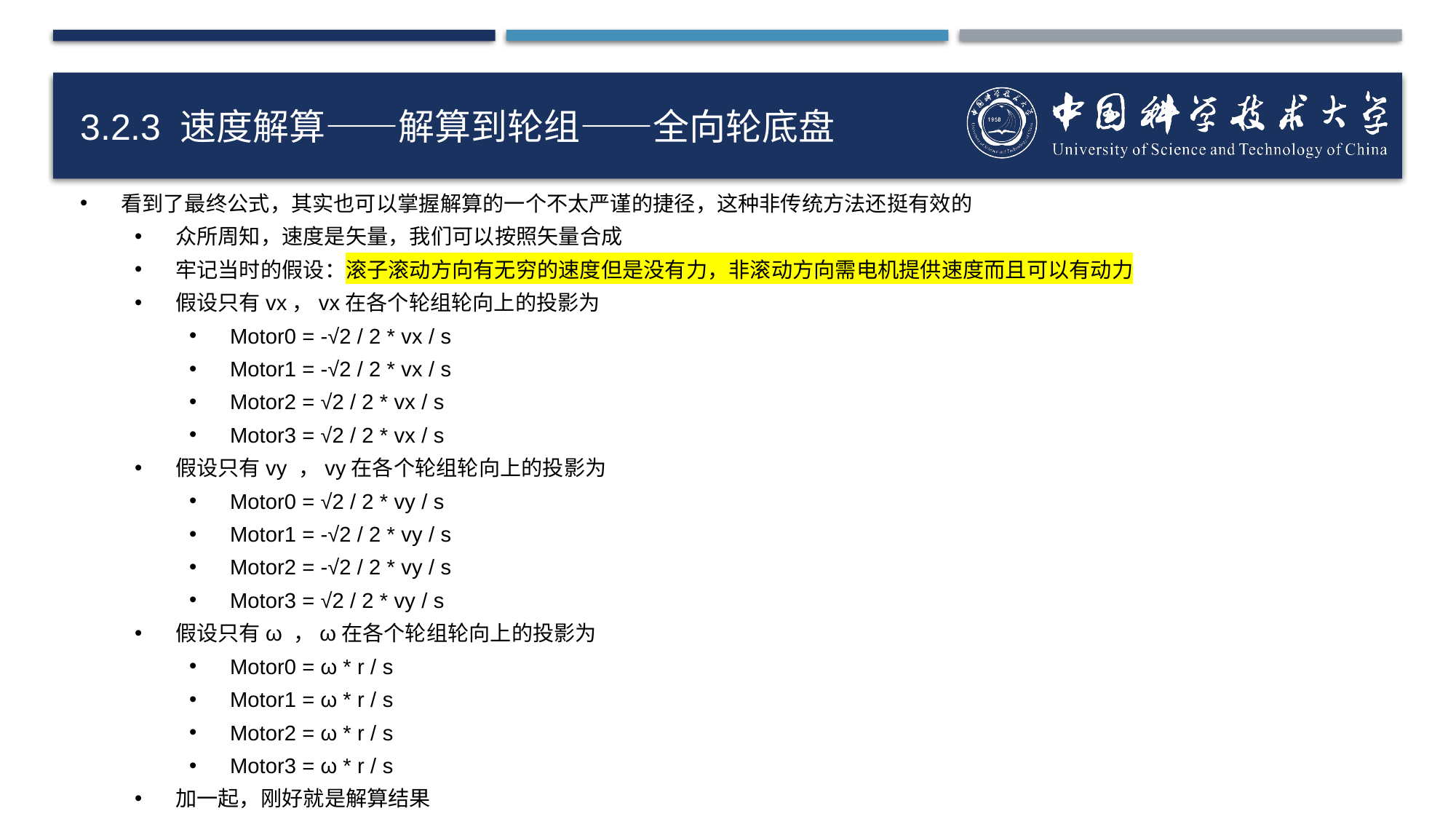

# 3.2.3 速度解算——解算到轮组——全向轮底盘
看到了最终公式，其实也可以掌握解算的一个不太严谨的捷径，这种非传统方法还挺有效的
众所周知，速度是矢量，我们可以按照矢量合成
牢记当时的假设：滚子滚动方向有无穷的速度但是没有力，非滚动方向需电机提供速度而且可以有动力
假设只有vx，vx在各个轮组轮向上的投影为
Motor0 = -√2 / 2 * vx / s
Motor1 = -√2 / 2 * vx / s
Motor2 = √2 / 2 * vx / s
Motor3 = √2 / 2 * vx / s
假设只有vy ，vy在各个轮组轮向上的投影为
Motor0 = √2 / 2 * vy / s
Motor1 = -√2 / 2 * vy / s
Motor2 = -√2 / 2 * vy / s
Motor3 = √2 / 2 * vy / s
假设只有ω ，ω在各个轮组轮向上的投影为
Motor0 = ω * r / s
Motor1 = ω * r / s
Motor2 = ω * r / s
Motor3 = ω * r / s
加一起，刚好就是解算结果